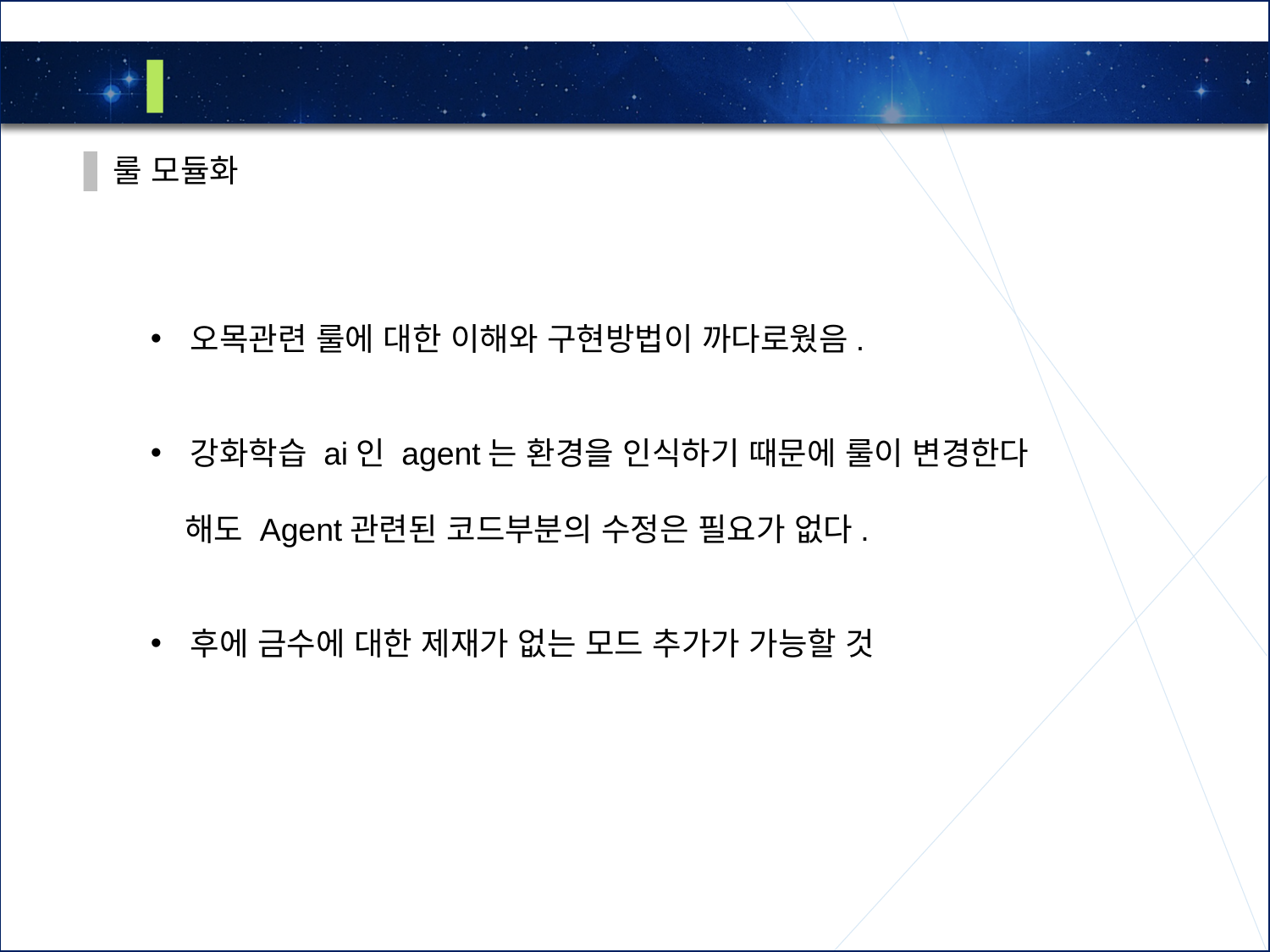

1
렌주 룰

룰 모듈화

오목관련 룰에 대한 이해와 구현방법이 까다로웠음.

강화학습 ai인 agent는 환경을 인식하기 때문에 룰이 변경한다

   해도 Agent관련된 코드부분의 수정은 필요가 없다.

후에 금수에 대한 제재가 없는 모드 추가가 가능할 것